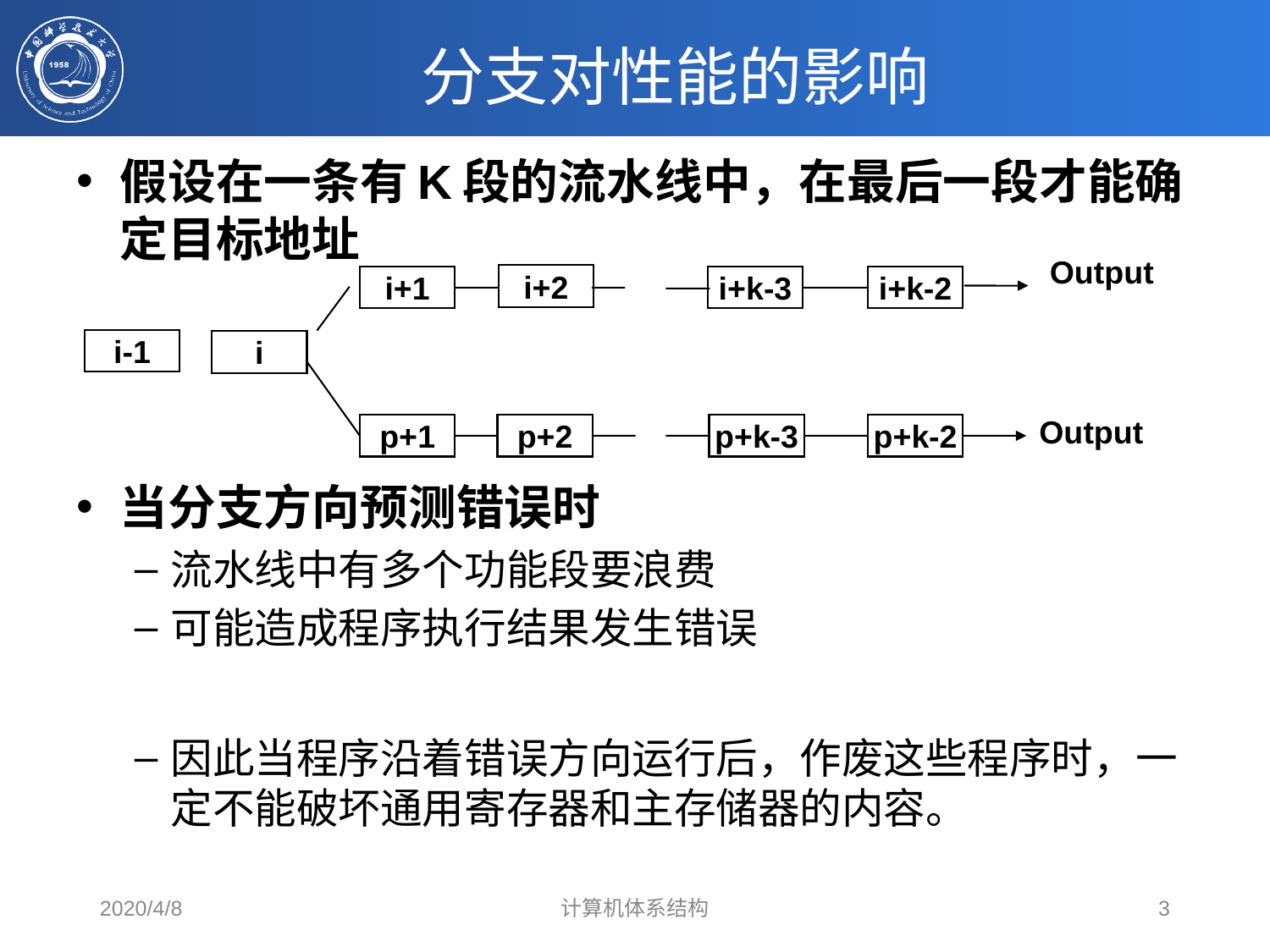

# 分支对性能的影响
假设在一条有K段的流水线中，在最后一段才能确定目标地址

当分支方向预测错误时
流水线中有多个功能段要浪费
可能造成程序执行结果发生错误

因此当程序沿着错误方向运行后，作废这些程序时，一定不能破坏通用寄存器和主存储器的内容。

Output
i+2
i+1
i+k-3
i+k-2

i-1
i

Output
p+1
p+2
p+k-3
p+k-2

2020/4/8
计算机体系结构
3